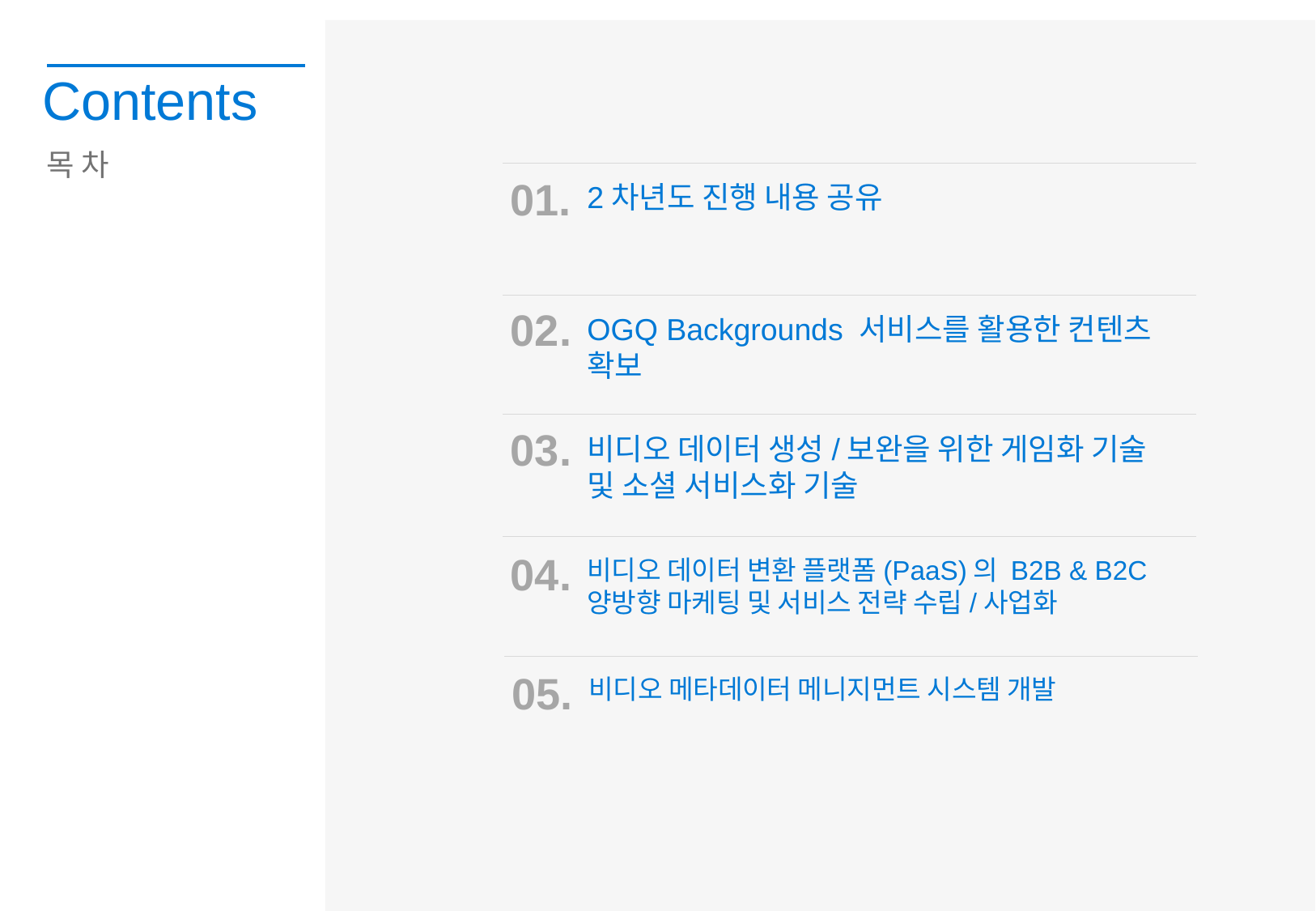

Contents

목 차

01.
2차년도 진행 내용 공유

02.
OGQ Backgrounds 서비스를 활용한 컨텐츠 확보

03.
비디오 데이터 생성/보완을 위한 게임화 기술 및 소셜 서비스화 기술

04.
비디오 데이터 변환 플랫폼(PaaS)의 B2B & B2C 양방향 마케팅 및 서비스 전략 수립/사업화

05.
비디오 메타데이터 메니지먼트 시스템 개발
2